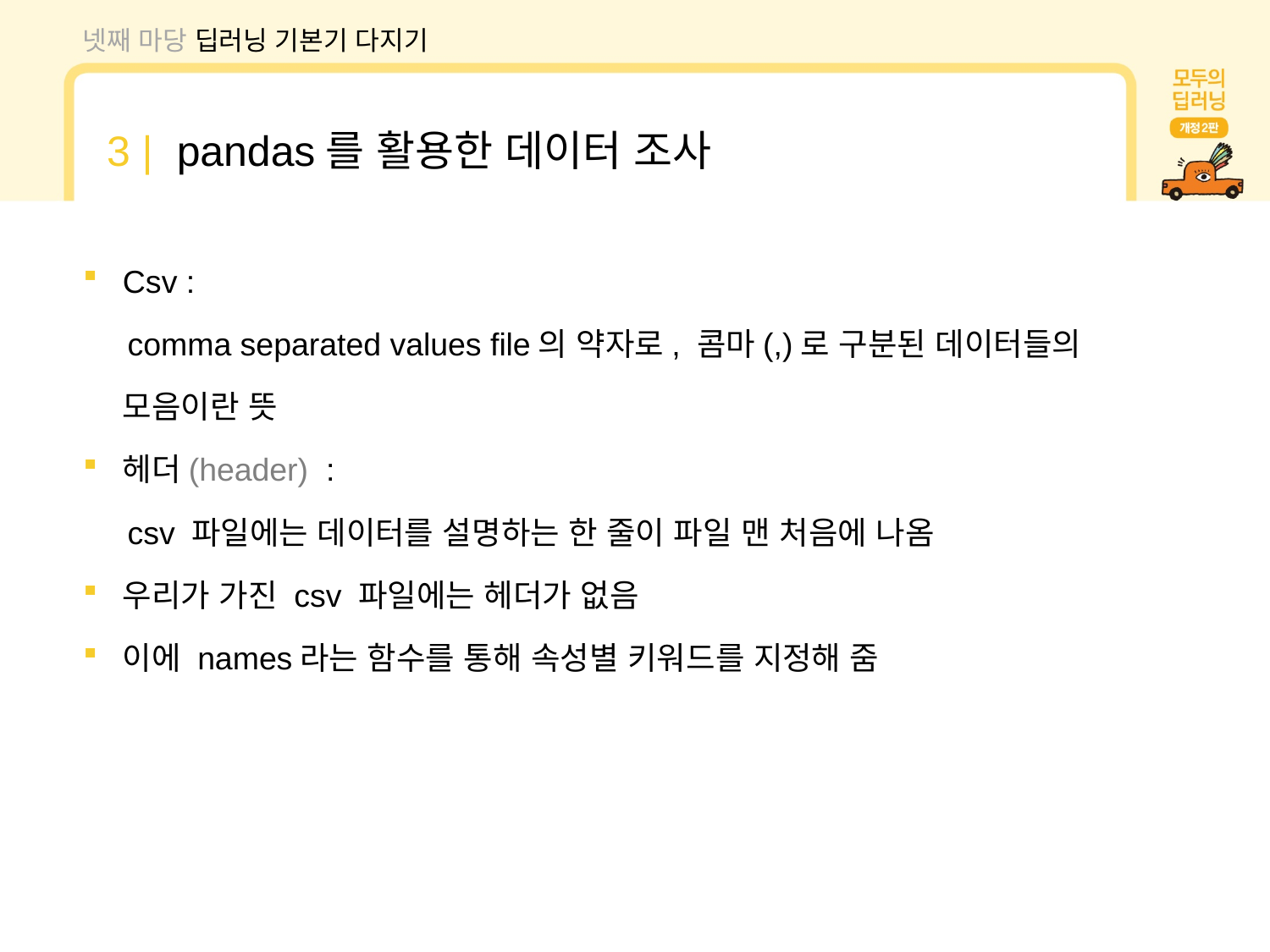

넷째 마당 딥러닝 기본기 다지기
3 |  pandas를 활용한 데이터 조사
Csv :
     comma separated values file의 약자로, 콤마(,)로 구분된 데이터들의 모음이란 뜻
헤더(header)  :
     csv 파일에는 데이터를 설명하는 한 줄이 파일 맨 처음에 나옴
우리가 가진 csv 파일에는 헤더가 없음
이에 names라는 함수를 통해 속성별 키워드를 지정해 줌